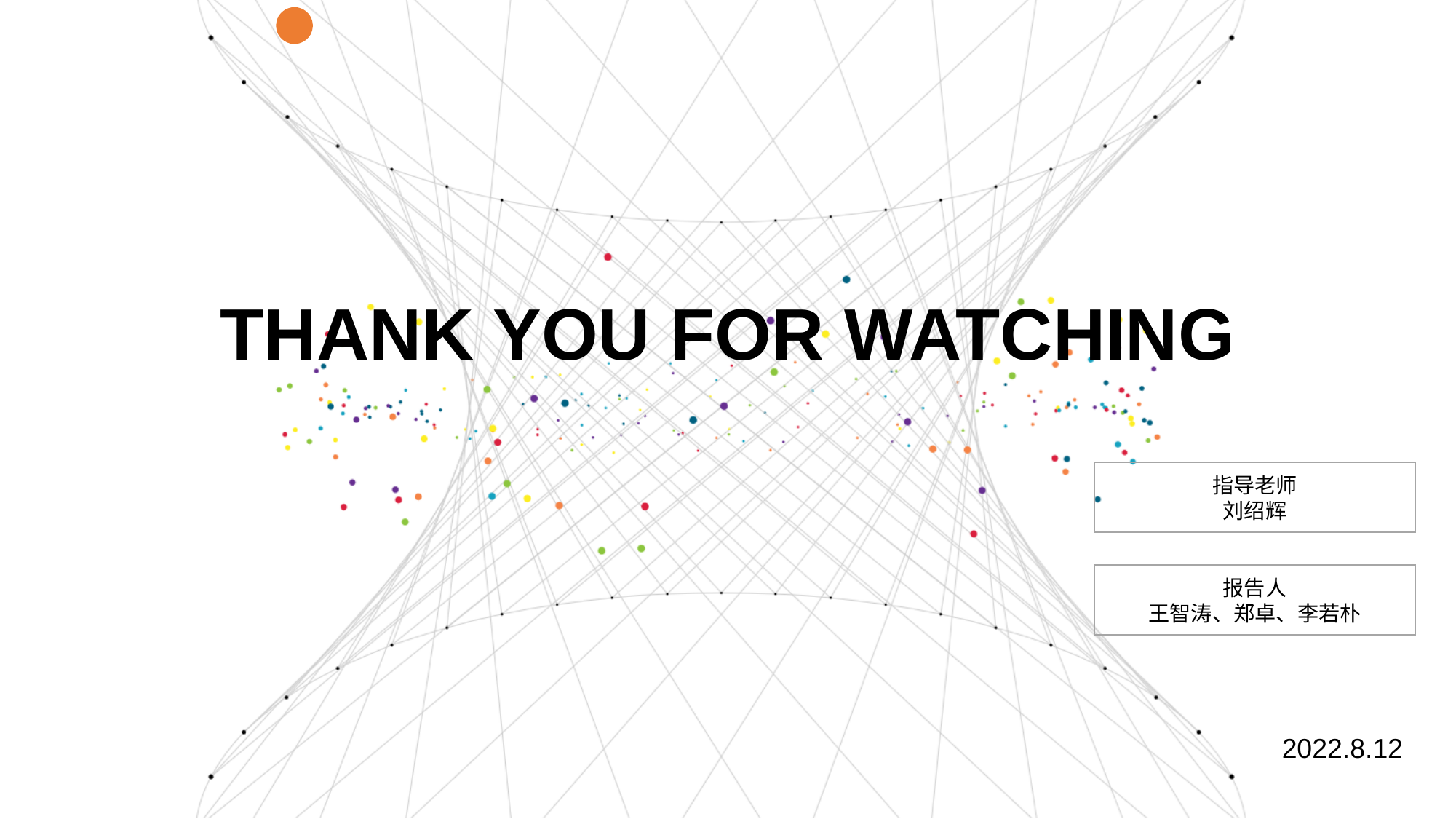

THANK YOU FOR WATCHING
指导老师
刘绍辉
报告人
王智涛、郑卓、李若朴
2022.8.12